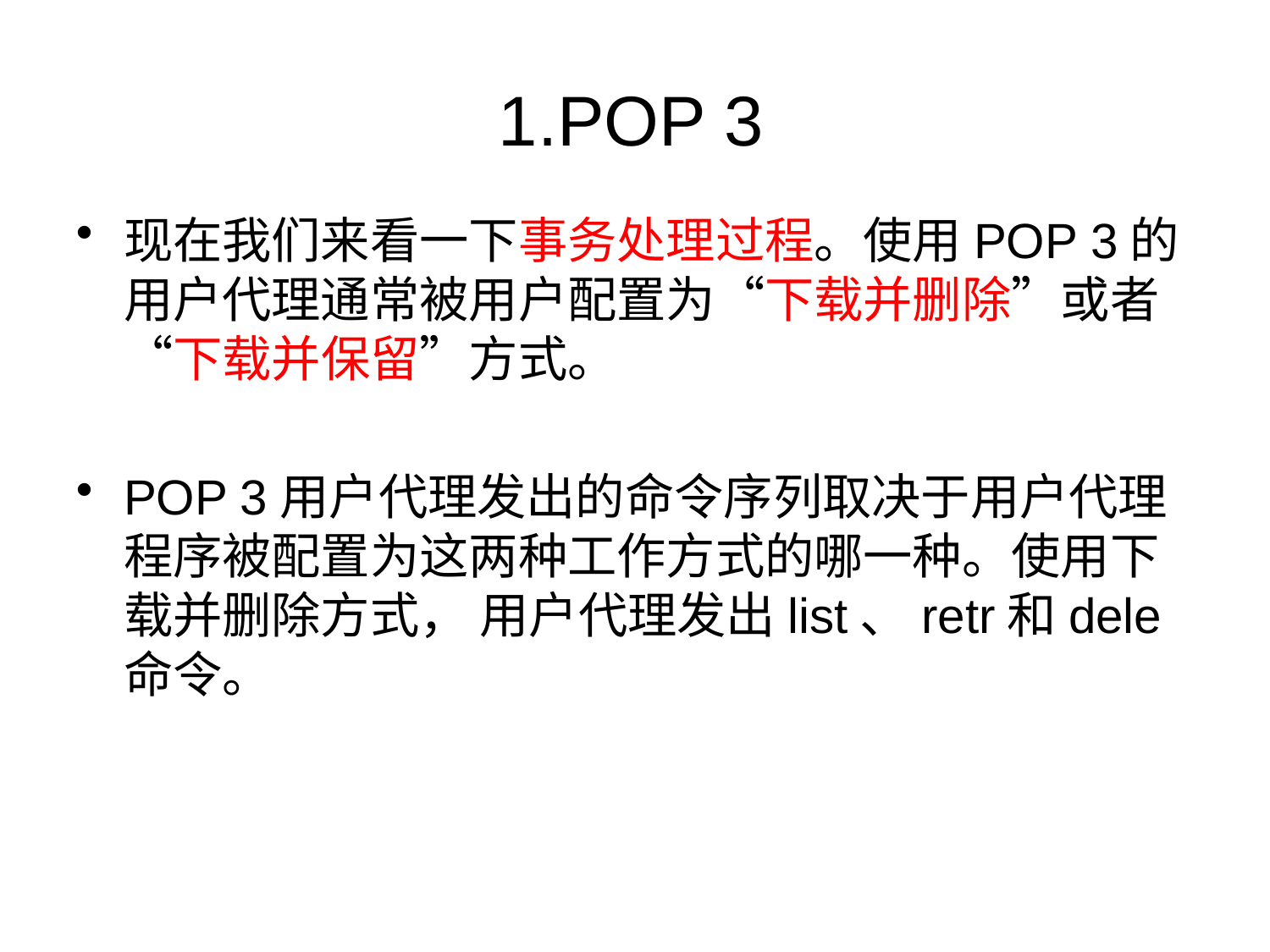

# 1.POP 3
现在我们来看一下事务处理过程。使用POP 3的用户代理通常被用户配置为“下载并删除”或者“下载并保留”方式。

POP 3用户代理发出的命令序列取决于用户代理程序被配置为这两种工作方式的哪一种。使用下载并删除方式， 用户代理发出list、retr和dele命令。